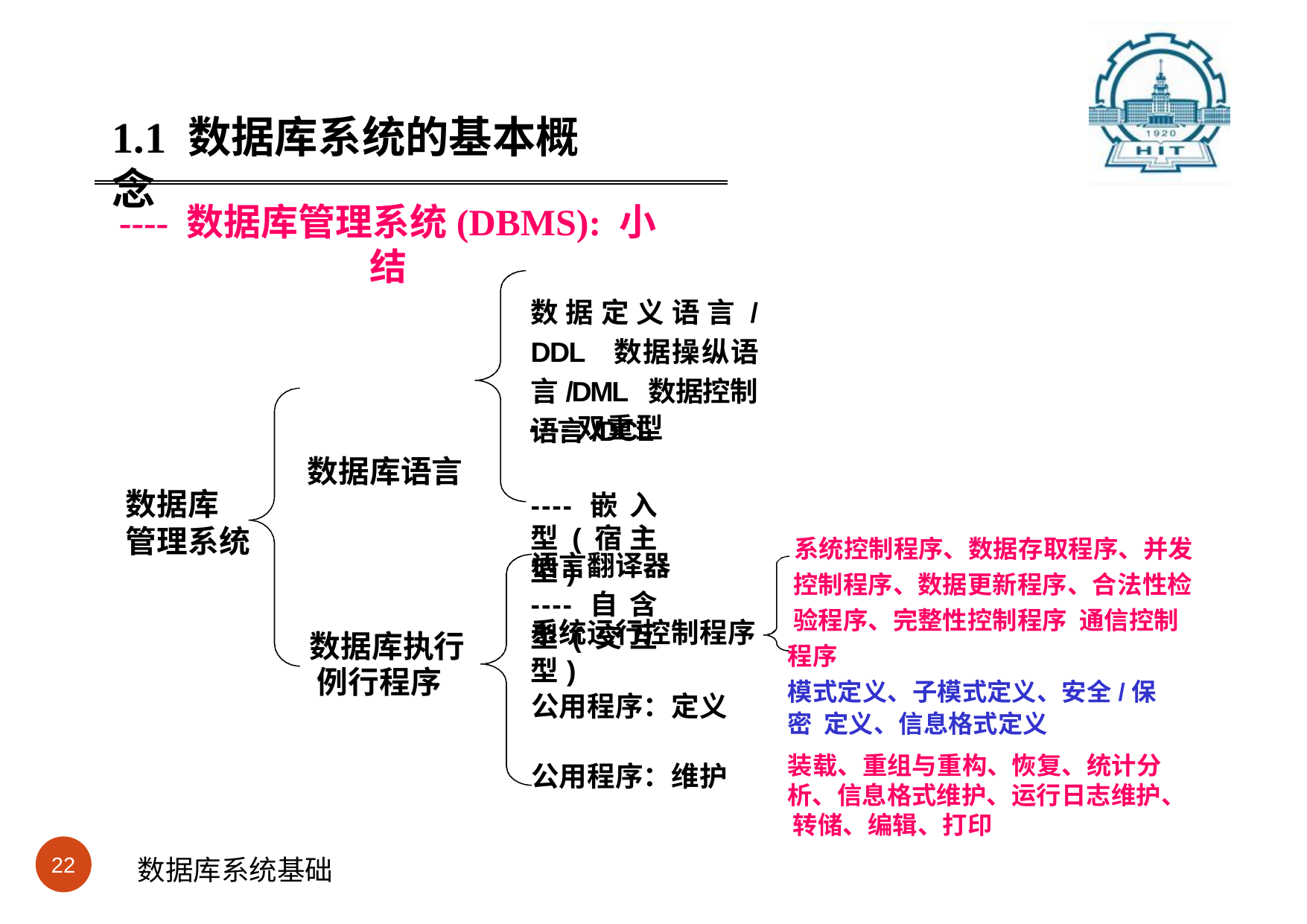

#
1.1 数据库系统的基本概念

---- 数据库管理系统(DBMS): 小结
数据定义语言/DDL  数据操纵语言/DML  数据控制语言/DCL
数据库语言
----嵌入型(宿主型)
----自含型(交互型)

----双重型
数据库  管理系统
系统控制程序、数据存取程序、并发  控制程序、数据更新程序、合法性检  验程序、完整性控制程序  通信控制程序
模式定义、子模式定义、安全/保密  定义、信息格式定义
装载、重组与重构、恢复、统计分  析、信息格式维护、运行日志维护、  转储、编辑、打印
语言翻译器

系统运行控制程序
数据库执行  例行程序
公用程序：定义
公用程序：维护